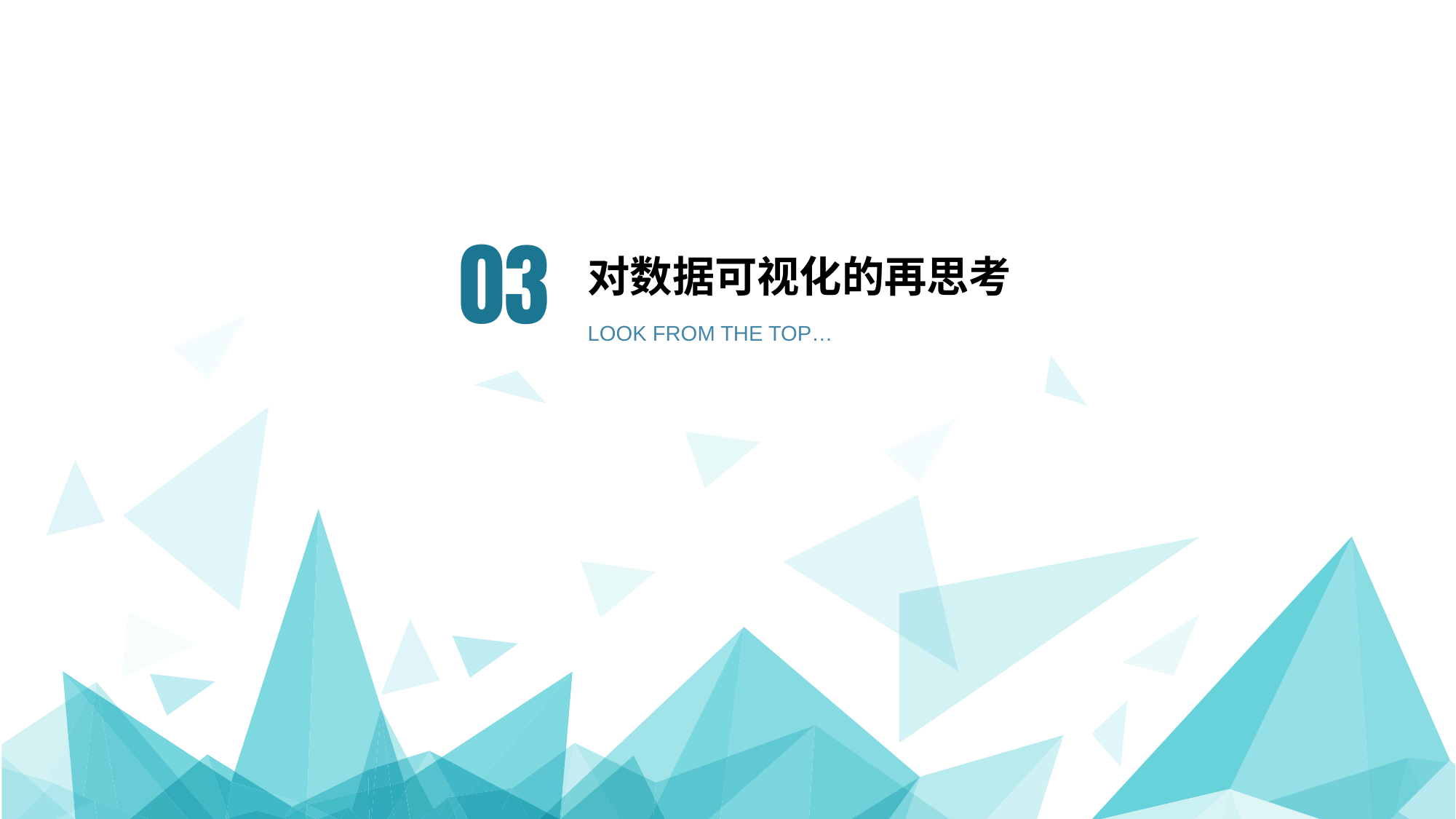

# 对数据可视化的再思考
03
LOOK FROM THE TOP…